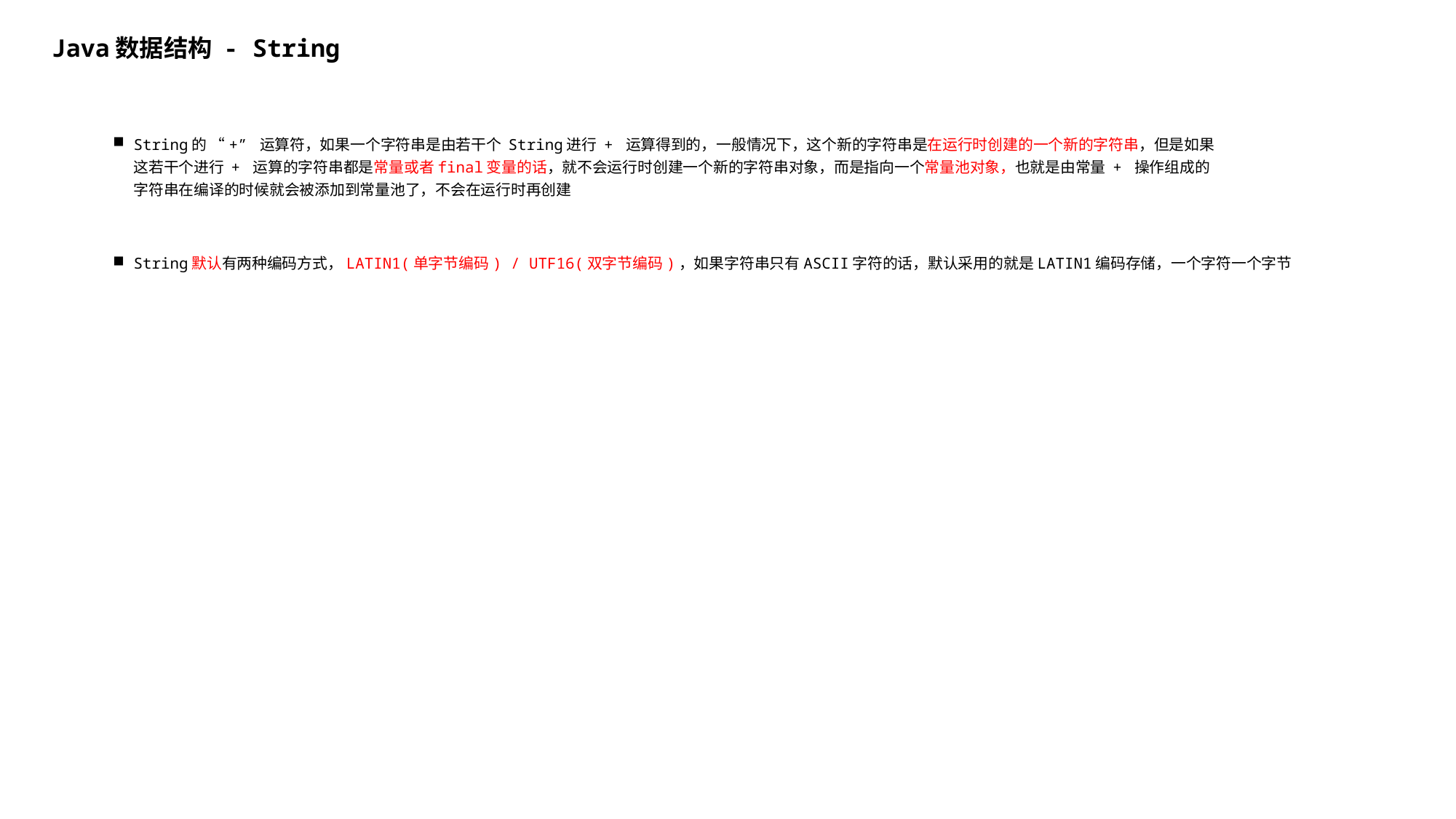

Java数据结构 - String
String的 “+” 运算符，如果一个字符串是由若干个 String进行 + 运算得到的，一般情况下，这个新的字符串是在运行时创建的一个新的字符串，但是如果这若干个进行 + 运算的字符串都是常量或者final变量的话，就不会运行时创建一个新的字符串对象，而是指向一个常量池对象，也就是由常量 + 操作组成的字符串在编译的时候就会被添加到常量池了，不会在运行时再创建
String默认有两种编码方式，LATIN1(单字节编码) / UTF16(双字节编码)，如果字符串只有ASCII字符的话，默认采用的就是LATIN1编码存储，一个字符一个字节